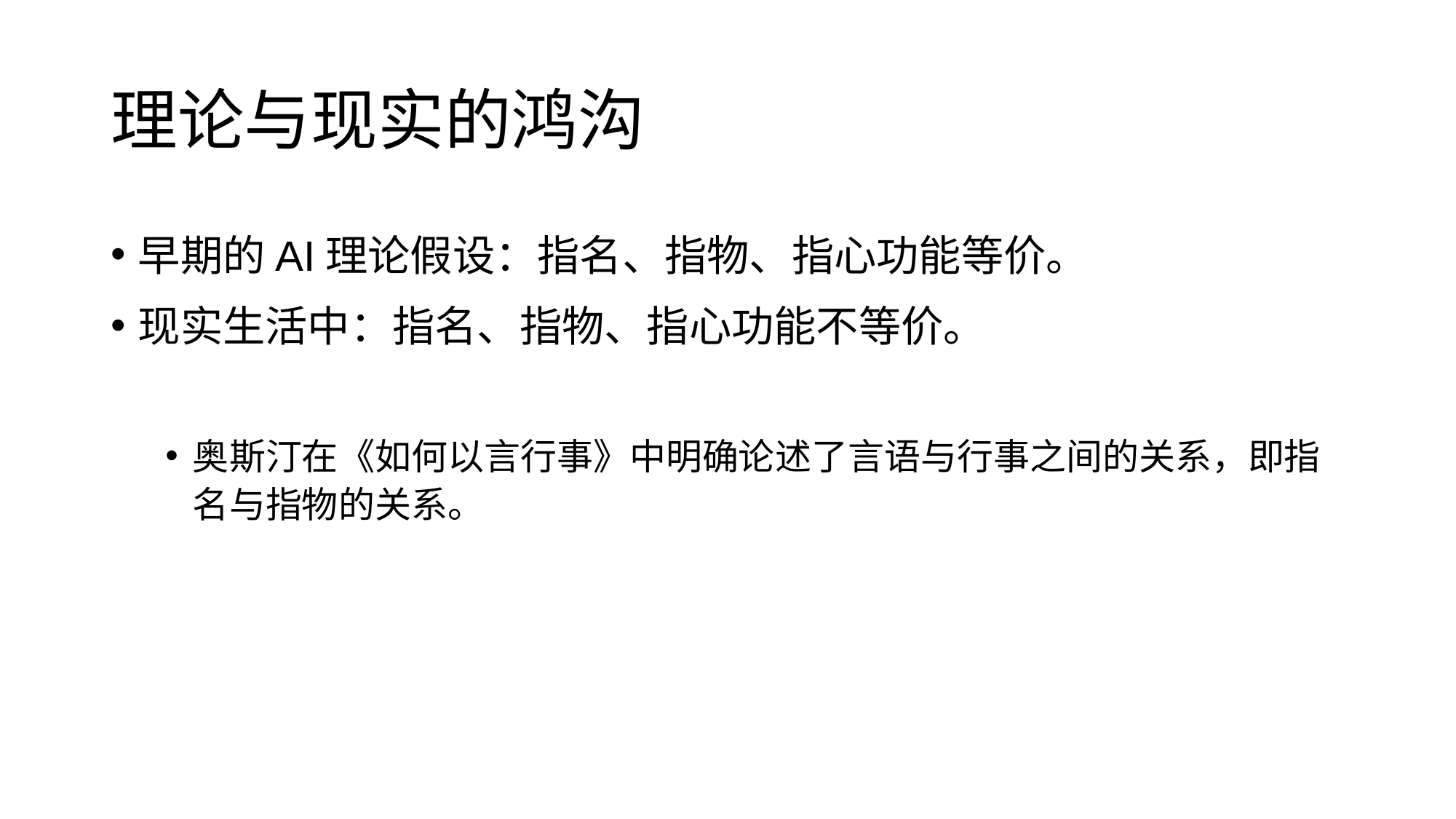

# 理论与现实的鸿沟
早期的AI理论假设：指名、指物、指心功能等价。
现实生活中：指名、指物、指心功能不等价。

奥斯汀在《如何以言行事》中明确论述了言语与行事之间的关系，即指名与指物的关系。